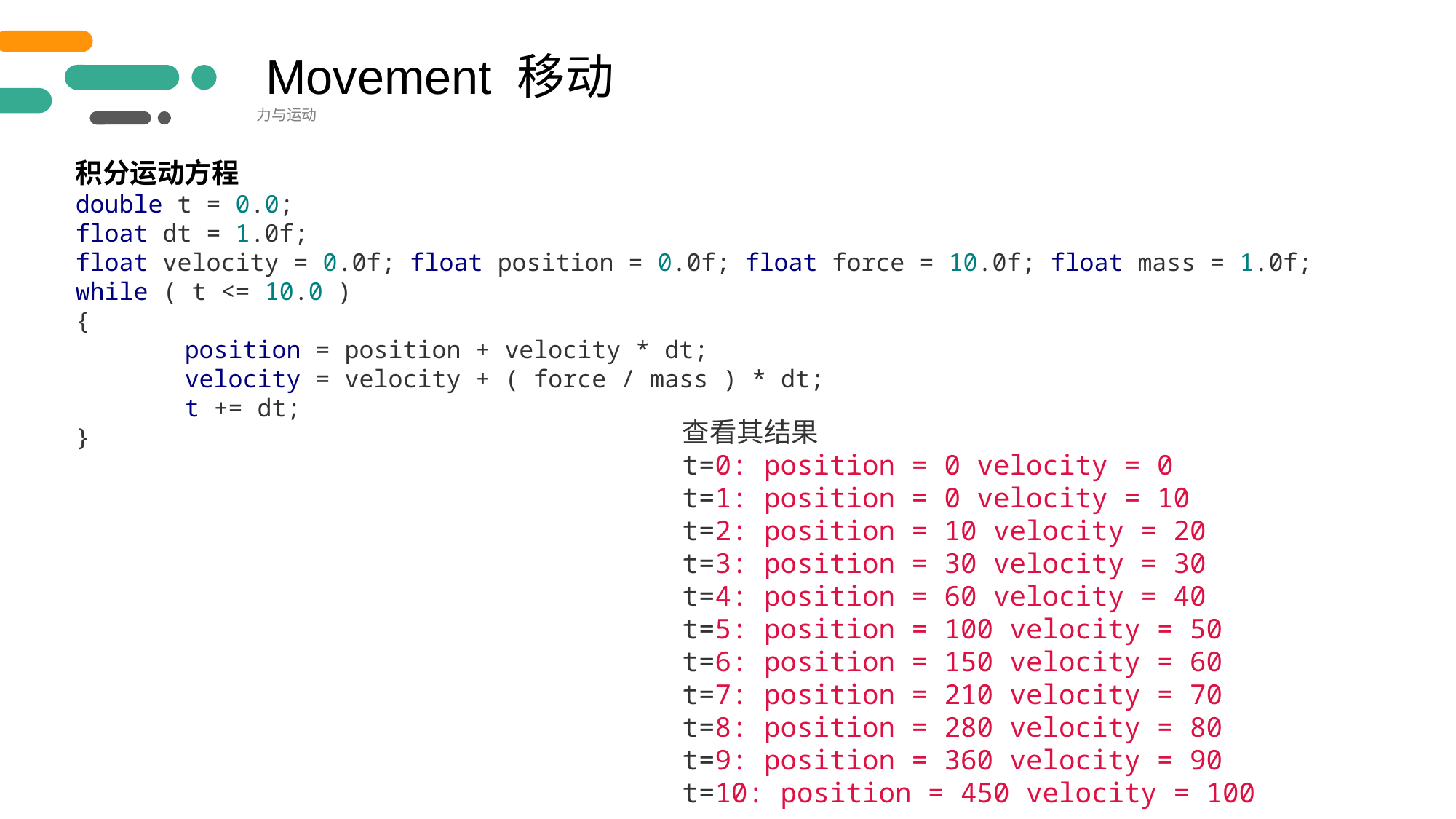

Movement 移动
力与运动
积分运动方程
double t = 0.0;
float dt = 1.0f;
float velocity = 0.0f; float position = 0.0f; float force = 10.0f; float mass = 1.0f;
while ( t <= 10.0 )
{
	position = position + velocity * dt;
	velocity = velocity + ( force / mass ) * dt;
	t += dt;
}
查看其结果
t=0: position = 0 velocity = 0
t=1: position = 0 velocity = 10
t=2: position = 10 velocity = 20
t=3: position = 30 velocity = 30
t=4: position = 60 velocity = 40
t=5: position = 100 velocity = 50
t=6: position = 150 velocity = 60
t=7: position = 210 velocity = 70
t=8: position = 280 velocity = 80
t=9: position = 360 velocity = 90
t=10: position = 450 velocity = 100